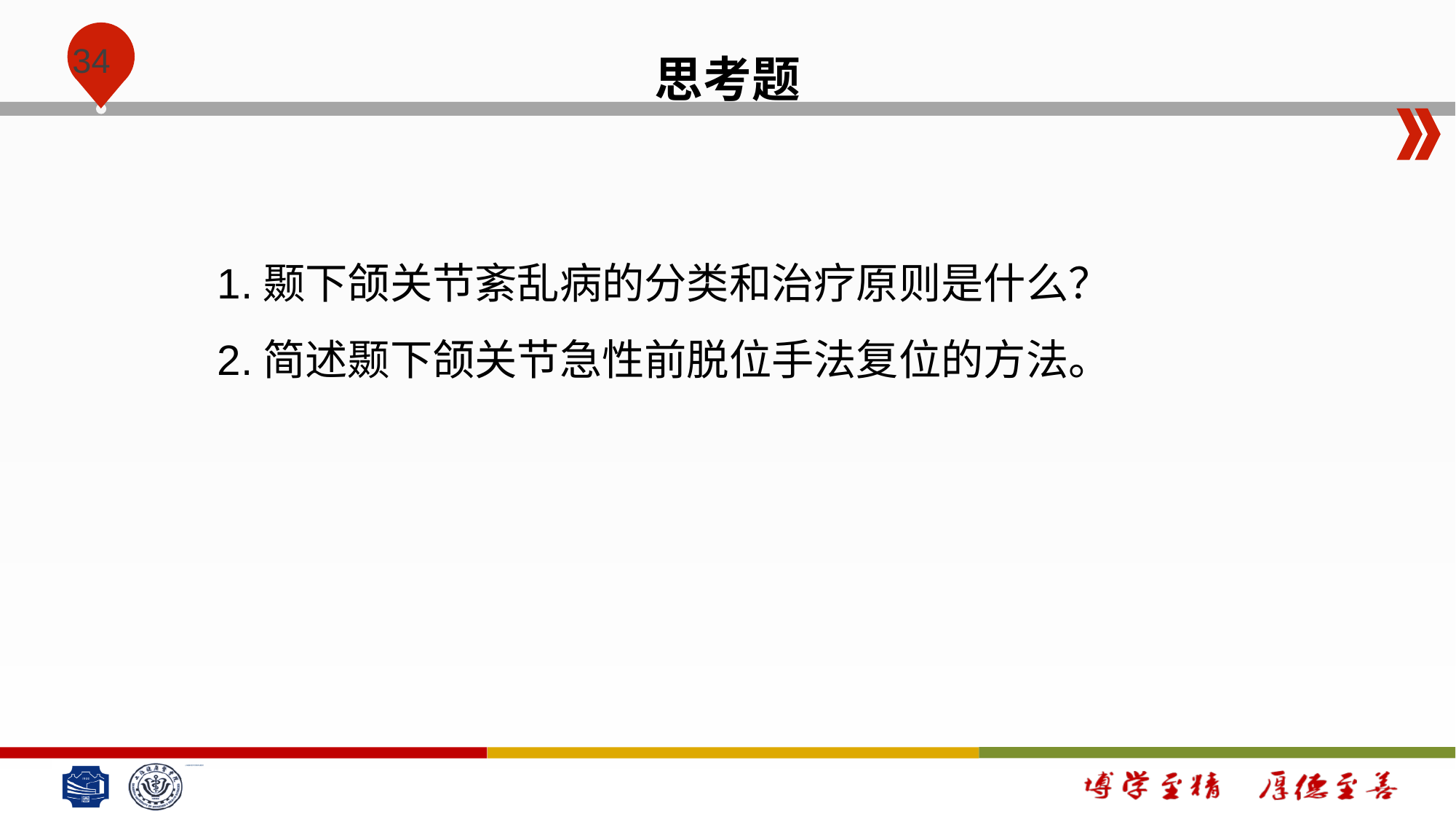

# 思考题
1.颞下颌关节紊乱病的分类和治疗原则是什么？
2.简述颞下颌关节急性前脱位手法复位的方法。